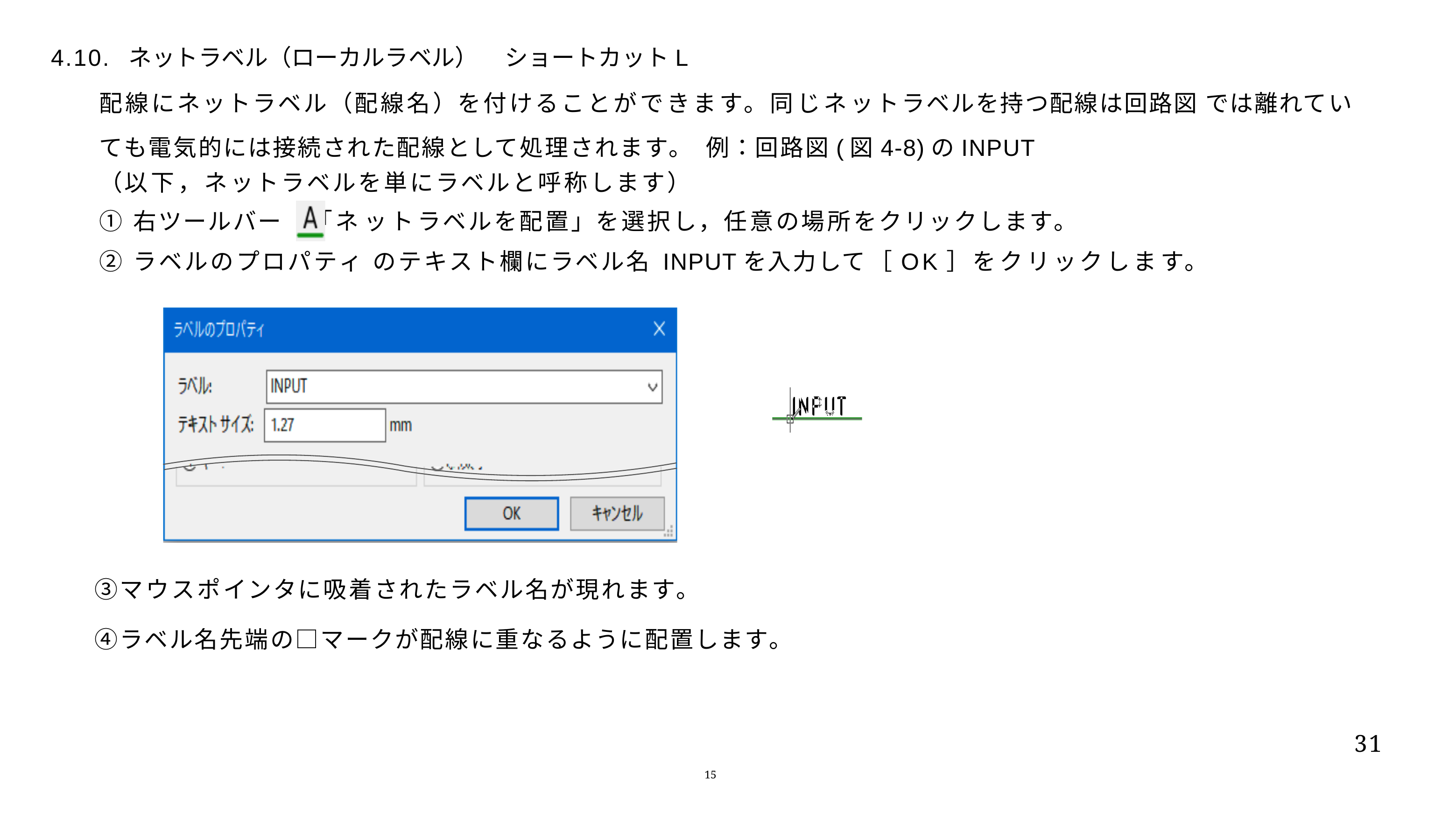

4.10. ネットラベル（ローカルラベル）     ショートカットL
配線にネットラベル（配線名）を付けることができます。同じネットラベルを持つ配線は回路図 では離れていても電気的には接続された配線として処理されます。  例：回路図(図4-8)のINPUT
（以下，ネットラベルを単にラベルと呼称します）
① 右ツールバー	「ネットラベルを配置」を選択し，任意の場所をクリックします。
② ラベルのプロパティ のテキスト欄にラベル名 INPUTを入力して［OK］をクリックします。

③	マウスポインタに吸着されたラベル名が現れます。
④	ラベル名先端の□マークが配線に重なるように配置します。
31
15